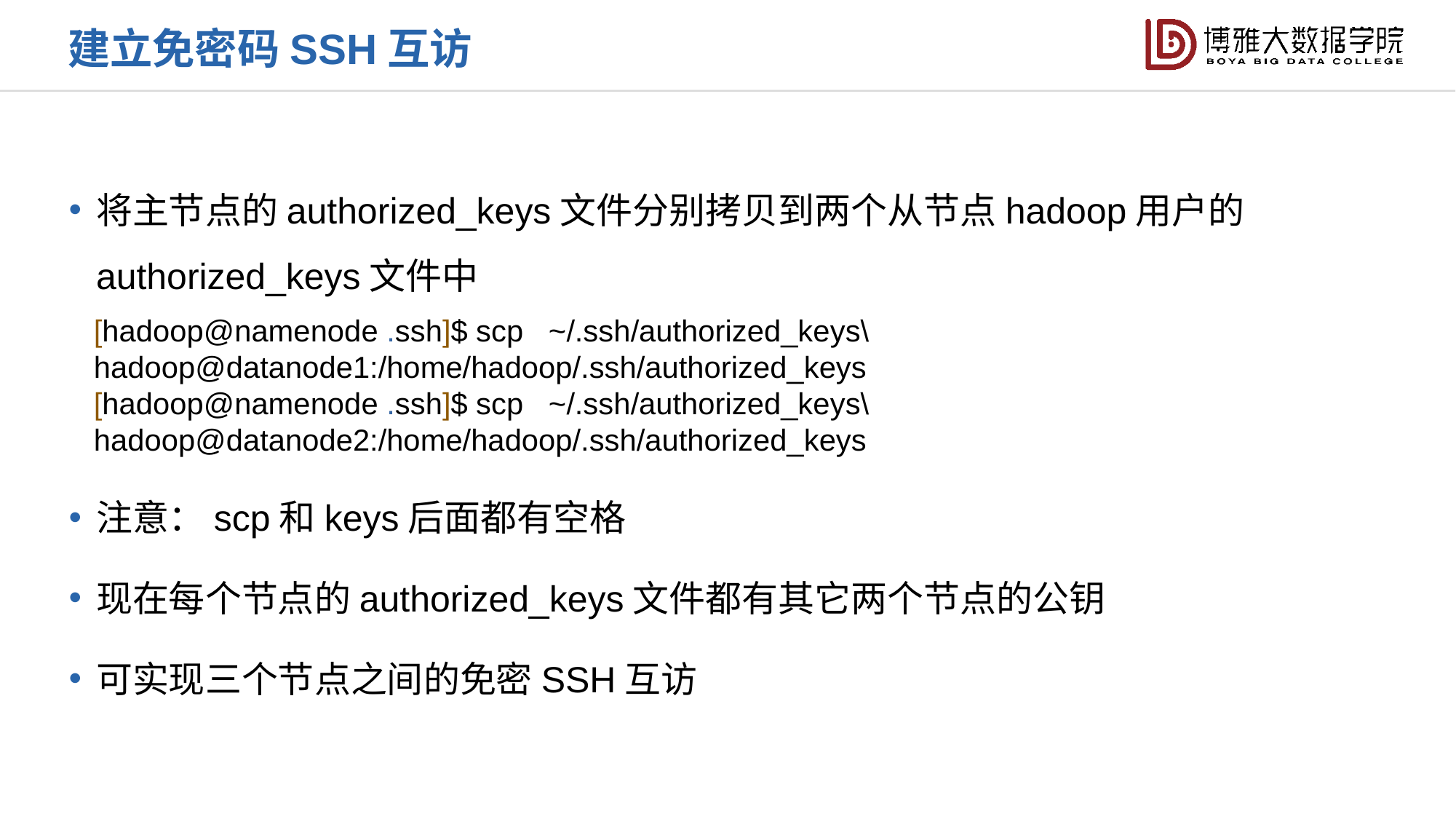

建立免密码SSH互访
将主节点的authorized_keys文件分别拷贝到两个从节点hadoop用户的authorized_keys文件中

注意：scp和keys后面都有空格
现在每个节点的authorized_keys文件都有其它两个节点的公钥
可实现三个节点之间的免密SSH互访

[hadoop@namenode .ssh]$ scp   ~/.ssh/authorized_keys\  hadoop@datanode1:/home/hadoop/.ssh/authorized_keys
[hadoop@namenode .ssh]$ scp   ~/.ssh/authorized_keys\   hadoop@datanode2:/home/hadoop/.ssh/authorized_keys